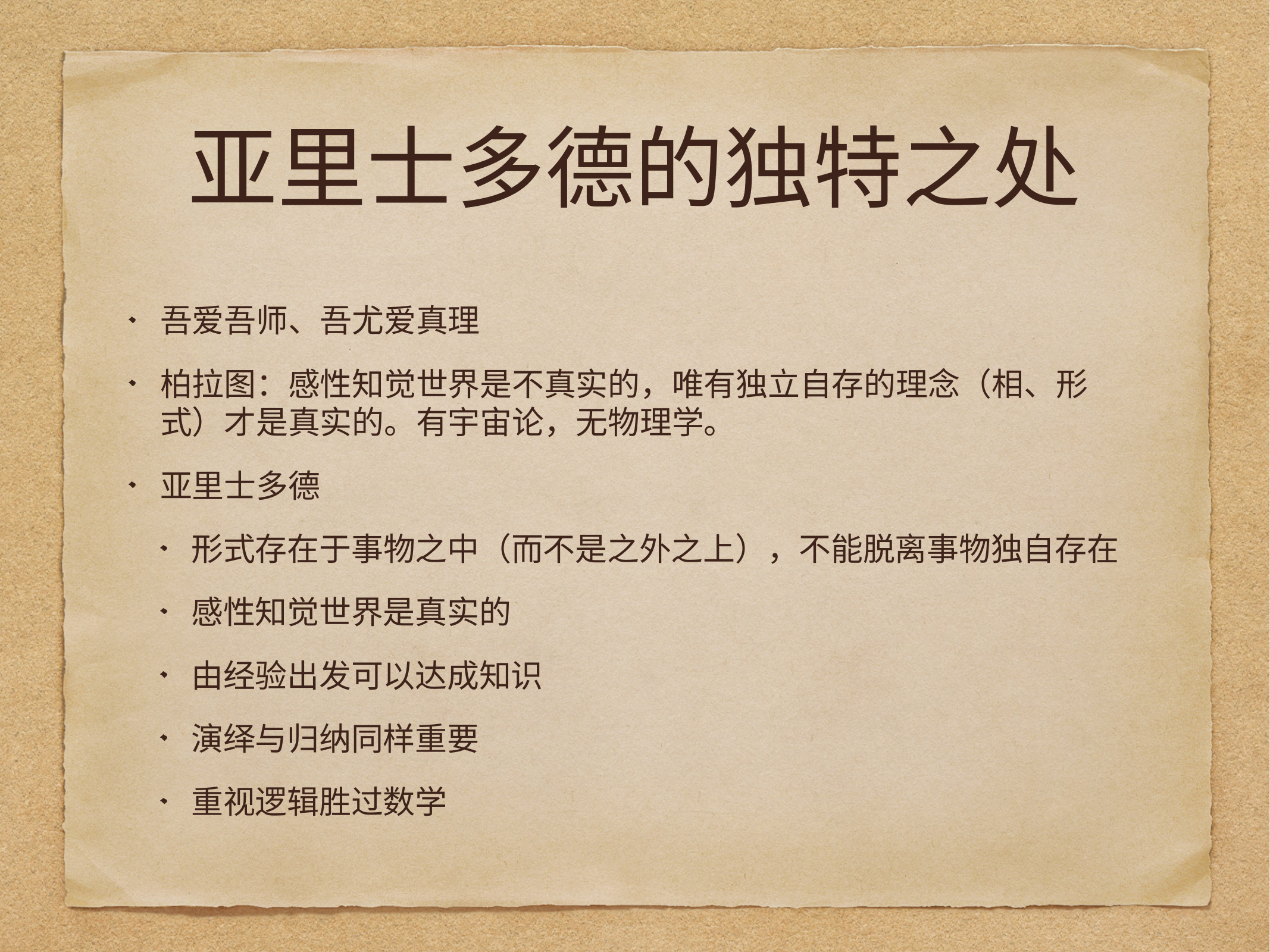

# 亚里士多德的独特之处
吾爱吾师、吾尤爱真理
柏拉图：感性知觉世界是不真实的，唯有独立自存的理念（相、形式）才是真实的。有宇宙论，无物理学。
亚里士多德
形式存在于事物之中（而不是之外之上），不能脱离事物独自存在
感性知觉世界是真实的
由经验出发可以达成知识
演绎与归纳同样重要
重视逻辑胜过数学